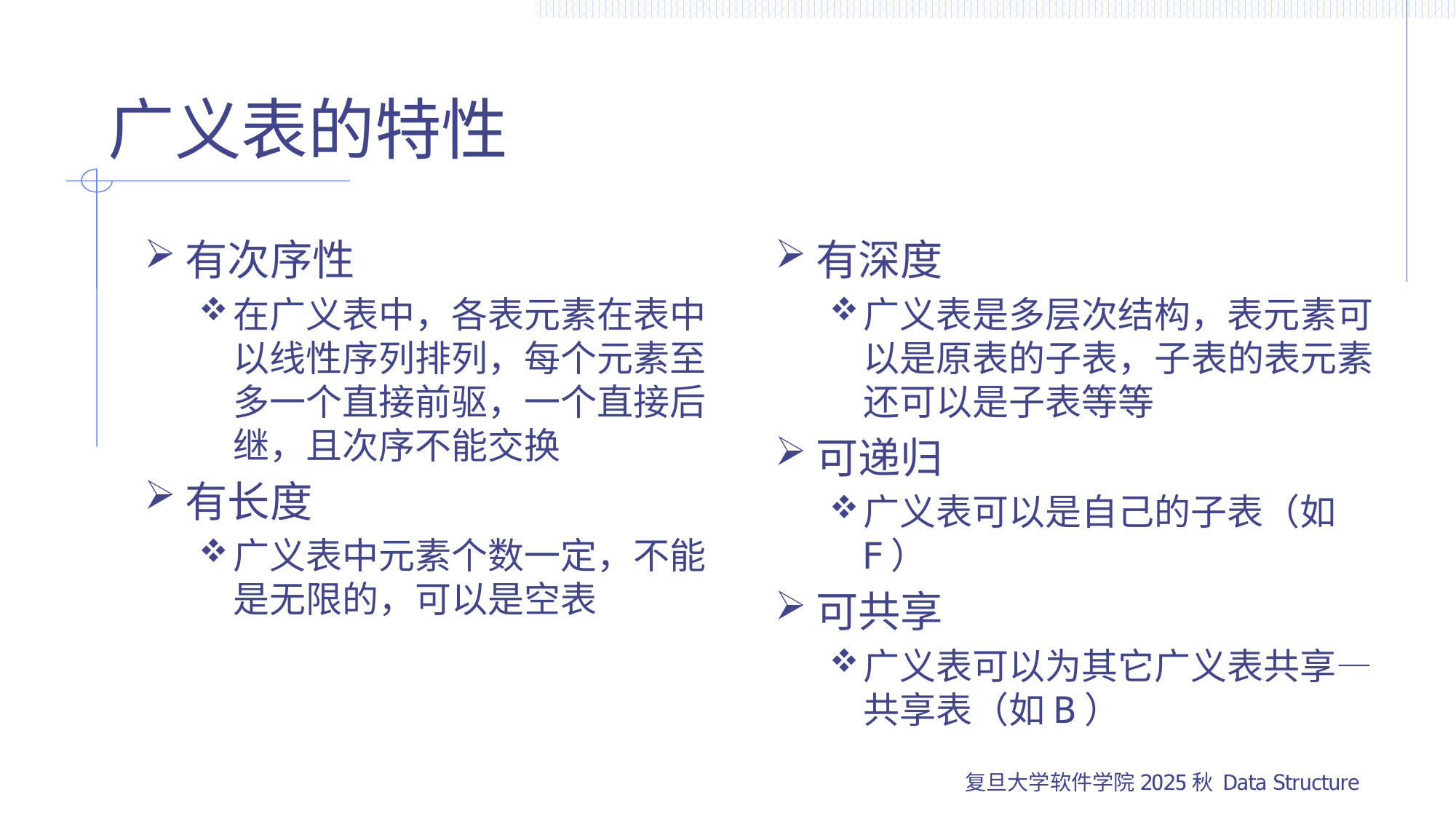

# 广义表的特性
有次序性
在广义表中，各表元素在表中以线性序列排列，每个元素至多一个直接前驱，一个直接后继，且次序不能交换
有长度
广义表中元素个数一定，不能是无限的，可以是空表
有深度
广义表是多层次结构，表元素可以是原表的子表，子表的表元素还可以是子表等等
可递归
广义表可以是自己的子表（如F）
可共享
广义表可以为其它广义表共享—共享表（如B）